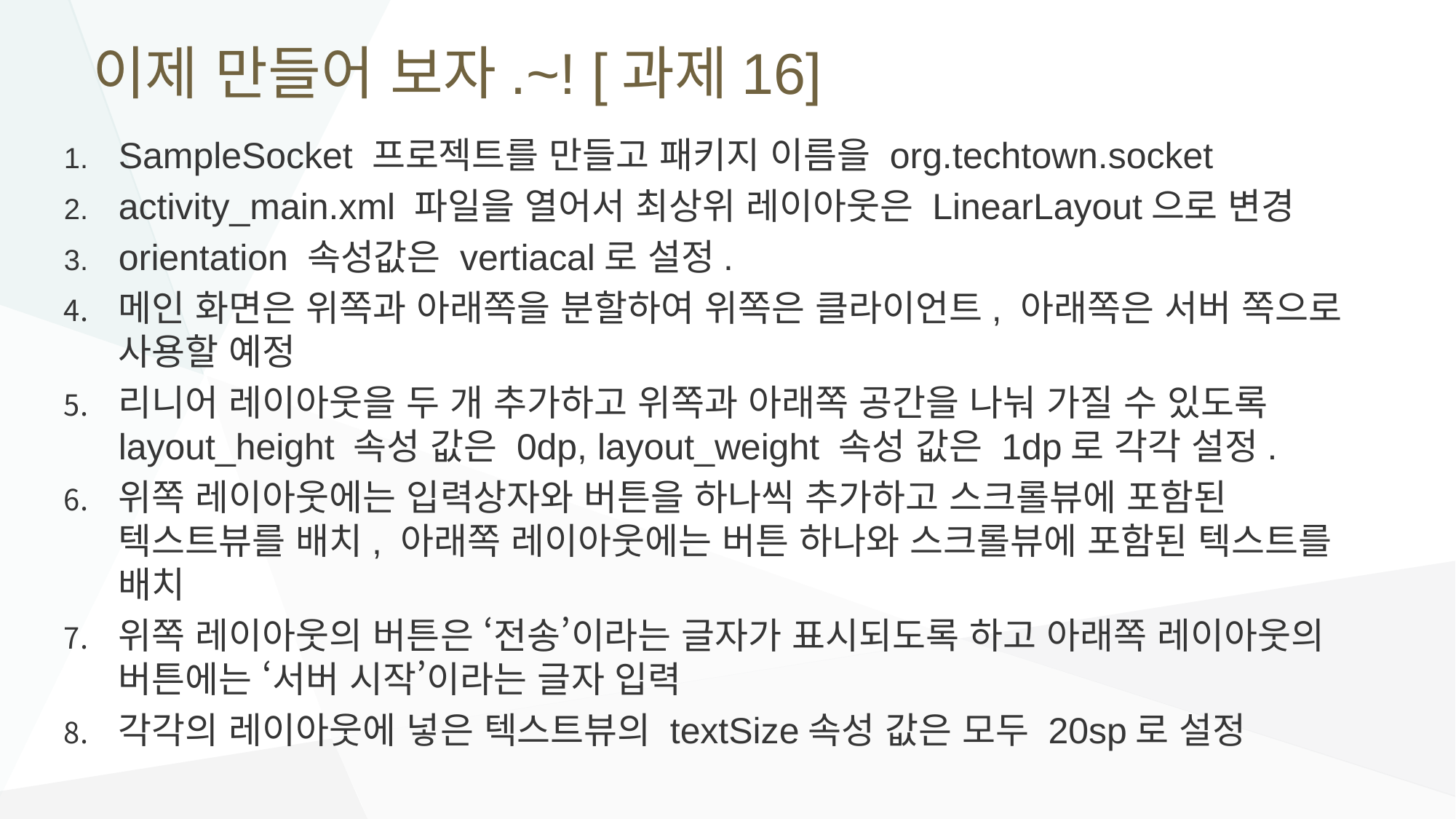

# 이제 만들어 보자.~! [과제16]
SampleSocket 프로젝트를 만들고 패키지 이름을 org.techtown.socket
activity_main.xml 파일을 열어서 최상위 레이아웃은 LinearLayout으로 변경
orientation 속성값은 vertiacal로 설정.
메인 화면은 위쪽과 아래쪽을 분할하여 위쪽은 클라이언트, 아래쪽은 서버 쪽으로 사용할 예정
리니어 레이아웃을 두 개 추가하고 위쪽과 아래쪽 공간을 나눠 가질 수 있도록 layout_height 속성 값은 0dp, layout_weight 속성 값은 1dp로 각각 설정.
위쪽 레이아웃에는 입력상자와 버튼을 하나씩 추가하고 스크롤뷰에 포함된 텍스트뷰를 배치, 아래쪽 레이아웃에는 버튼 하나와 스크롤뷰에 포함된 텍스트를 배치
위쪽 레이아웃의 버튼은 ‘전송’이라는 글자가 표시되도록 하고 아래쪽 레이아웃의 버튼에는 ‘서버 시작’이라는 글자 입력
각각의 레이아웃에 넣은 텍스트뷰의 textSize속성 값은 모두 20sp로 설정